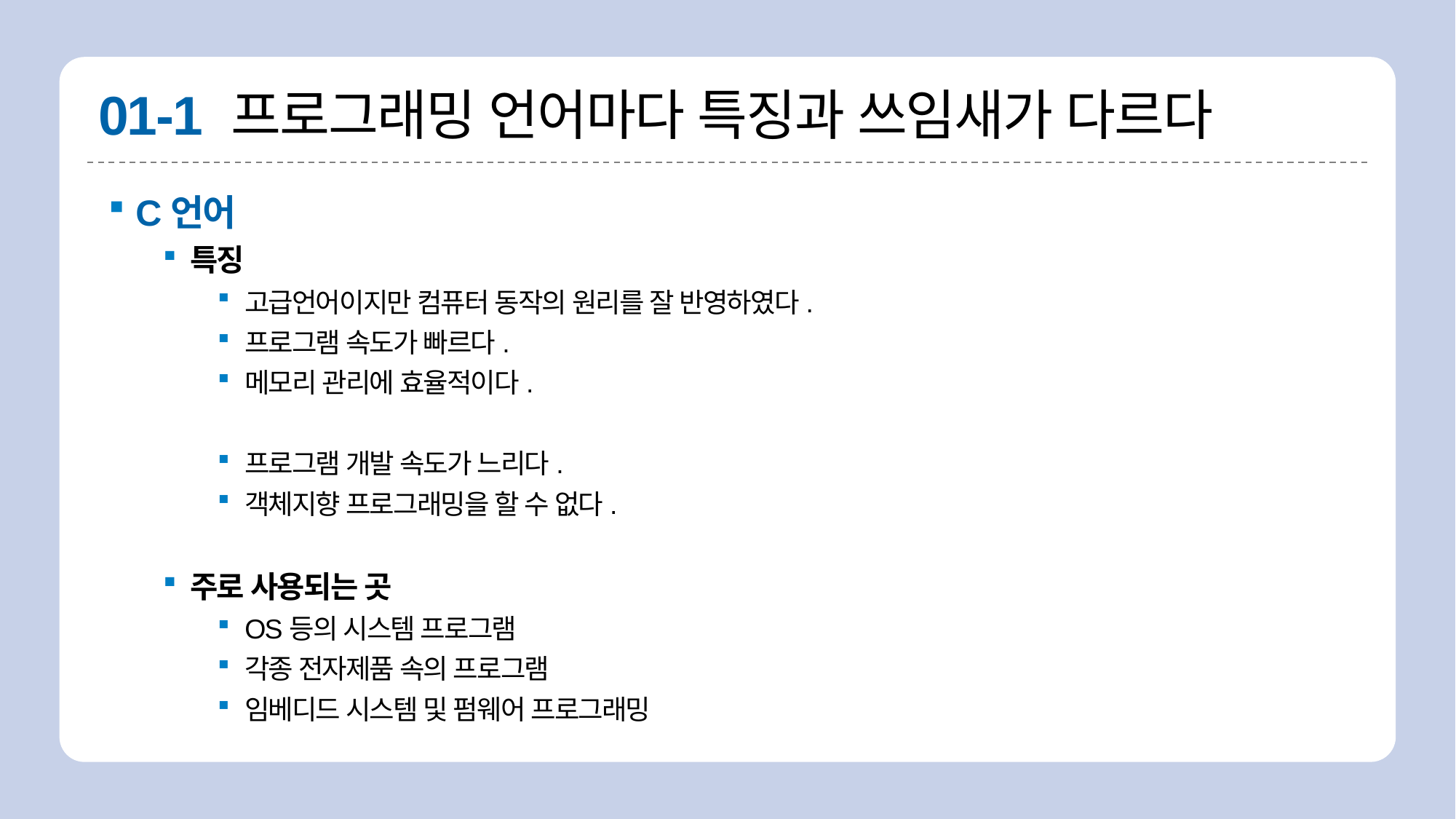

# 01-1 프로그래밍 언어마다 특징과 쓰임새가 다르다
C언어
특징
고급언어이지만 컴퓨터 동작의 원리를 잘 반영하였다.
프로그램 속도가 빠르다.
메모리 관리에 효율적이다.

프로그램 개발 속도가 느리다.
객체지향 프로그래밍을 할 수 없다.

주로 사용되는 곳
OS등의 시스템 프로그램
각종 전자제품 속의 프로그램
임베디드 시스템 및 펌웨어 프로그래밍